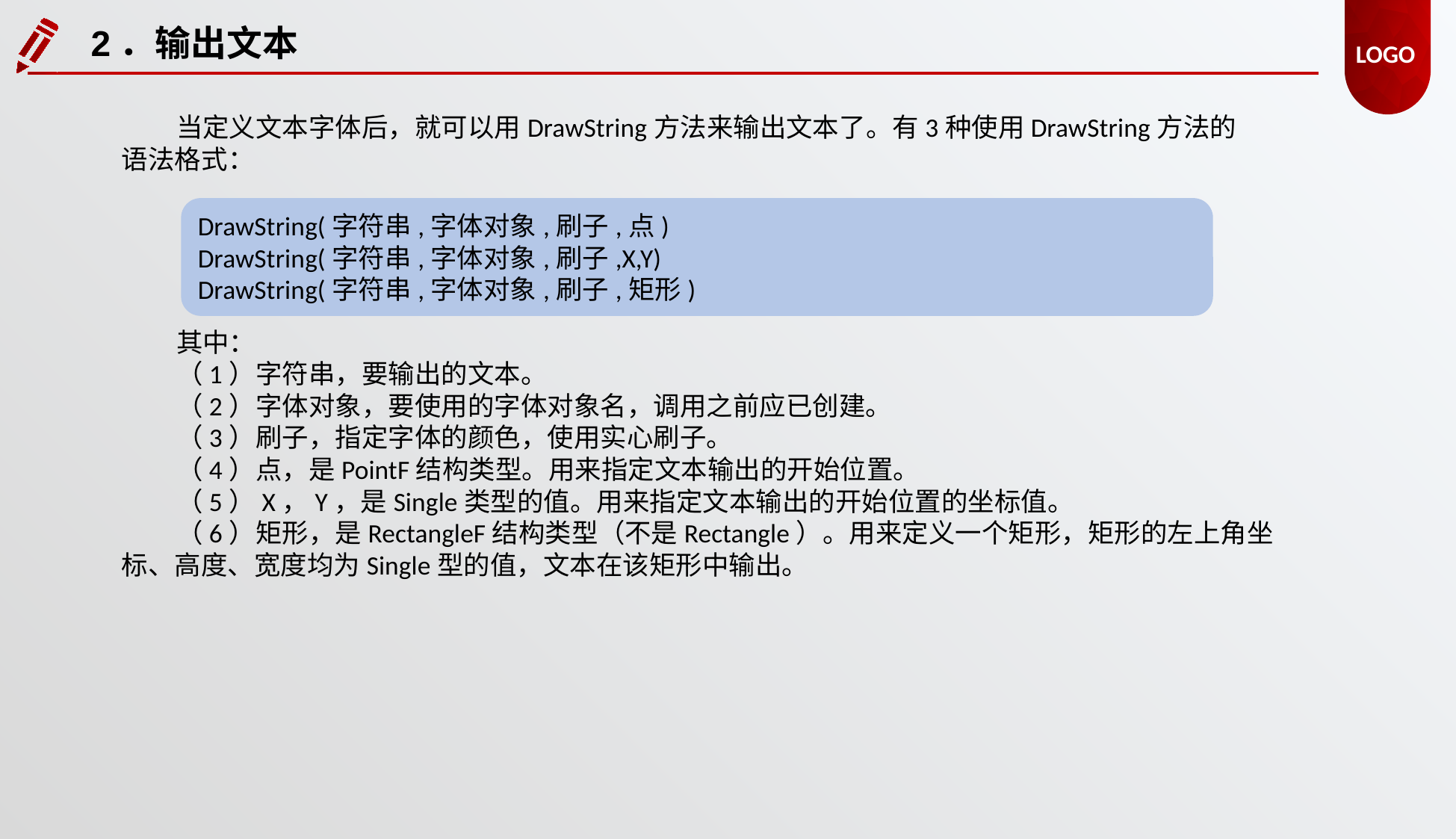

2．输出文本
当定义文本字体后，就可以用DrawString方法来输出文本了。有3种使用DrawString方法的语法格式：
DrawString(字符串,字体对象,刷子,点)
DrawString(字符串,字体对象,刷子,X,Y)
DrawString(字符串,字体对象,刷子,矩形)
其中：
（1）字符串，要输出的文本。
（2）字体对象，要使用的字体对象名，调用之前应已创建。
（3）刷子，指定字体的颜色，使用实心刷子。
（4）点，是PointF结构类型。用来指定文本输出的开始位置。
（5）X，Y，是Single类型的值。用来指定文本输出的开始位置的坐标值。
（6）矩形，是RectangleF结构类型（不是Rectangle）。用来定义一个矩形，矩形的左上角坐标、高度、宽度均为Single型的值，文本在该矩形中输出。